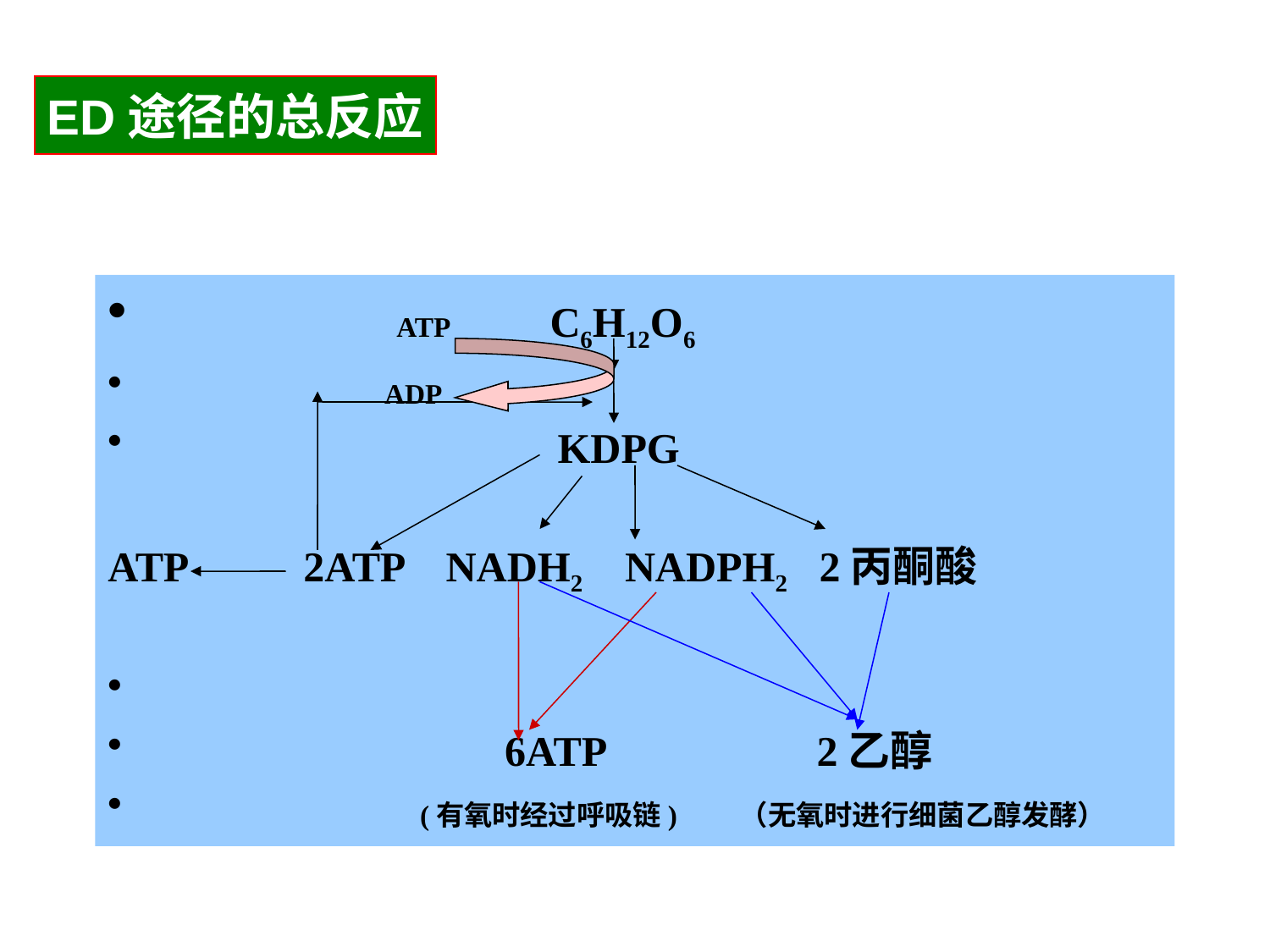

ED途径的总反应
                 ATP       C6H12O6
                      ADP
                                      KDPG

ATP           2ATP    NADH2    NADPH2   2丙酮酸

                                 6ATP                    2乙醇
                         (有氧时经过呼吸链)        （无氧时进行细菌乙醇发酵）